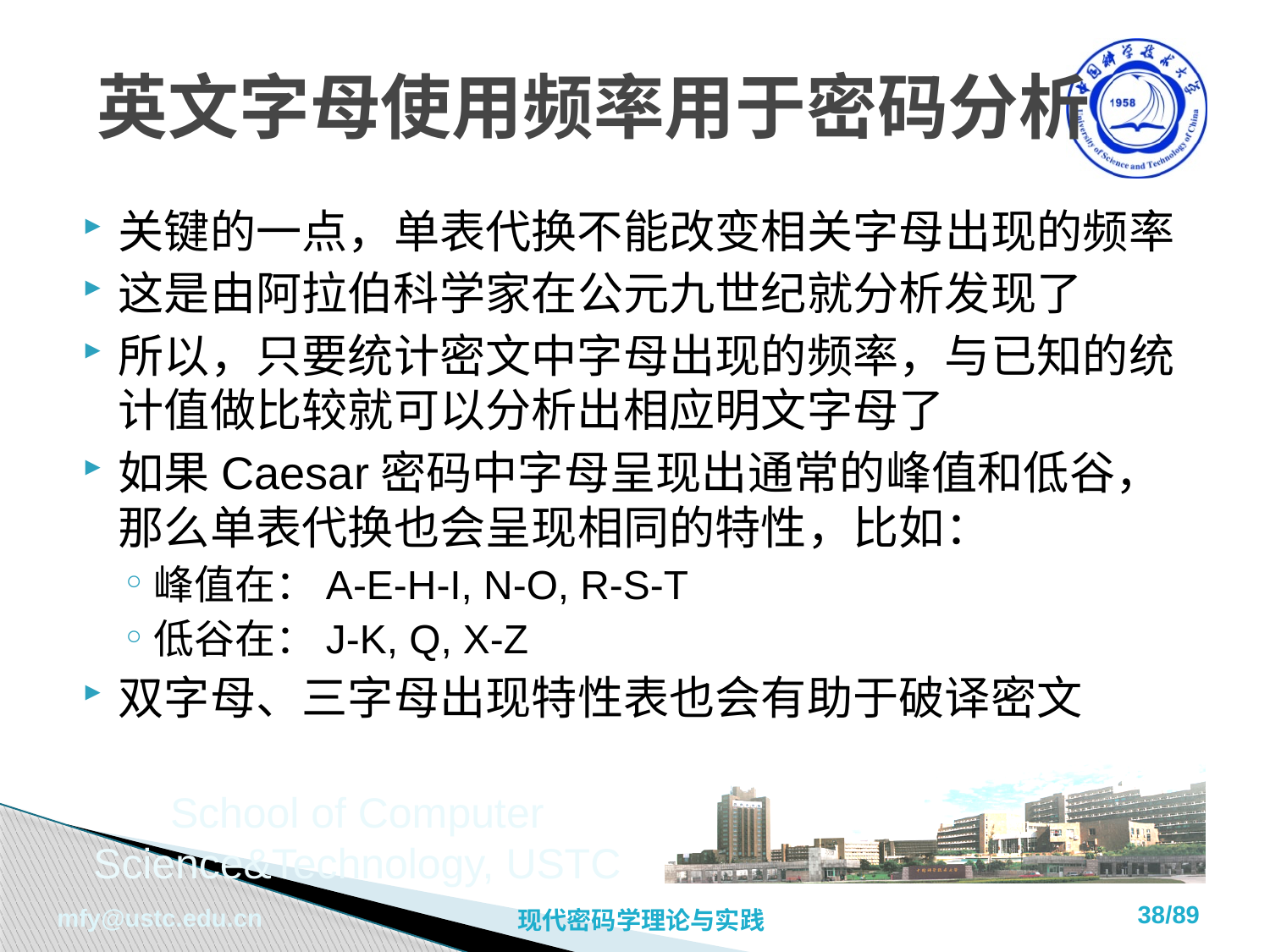

# 英文字母使用频率用于密码分析
关键的一点，单表代换不能改变相关字母出现的频率
这是由阿拉伯科学家在公元九世纪就分析发现了
所以，只要统计密文中字母出现的频率，与已知的统计值做比较就可以分析出相应明文字母了
如果Caesar密码中字母呈现出通常的峰值和低谷，那么单表代换也会呈现相同的特性，比如：
峰值在：A-E-H-I, N-O, R-S-T
低谷在：J-K, Q, X-Z
双字母、三字母出现特性表也会有助于破译密文